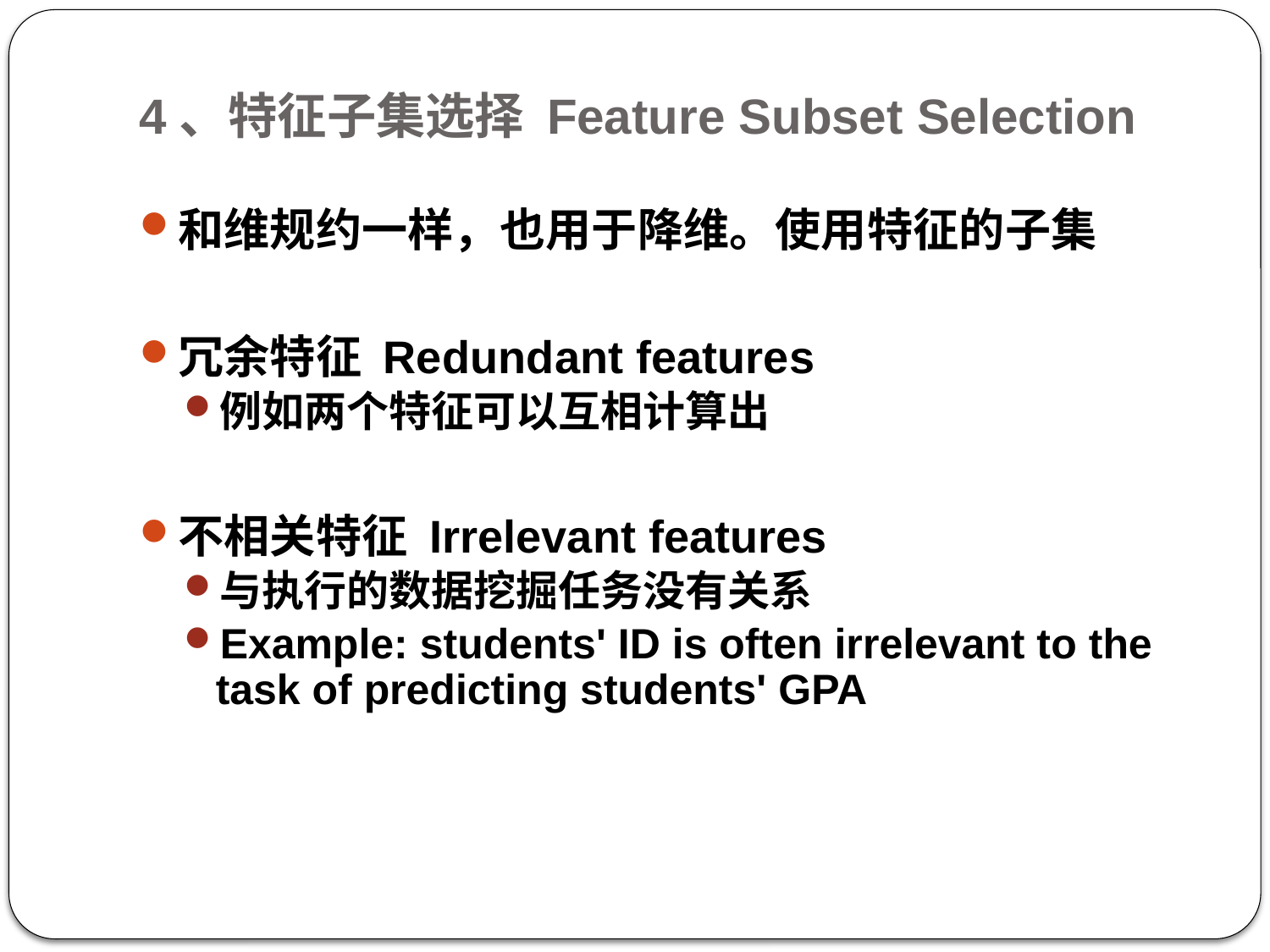

# 4、特征子集选择 Feature Subset Selection
和维规约一样，也用于降维。使用特征的子集

冗余特征 Redundant features
例如两个特征可以互相计算出

不相关特征 Irrelevant features
与执行的数据挖掘任务没有关系
Example: students' ID is often irrelevant to the task of predicting students' GPA